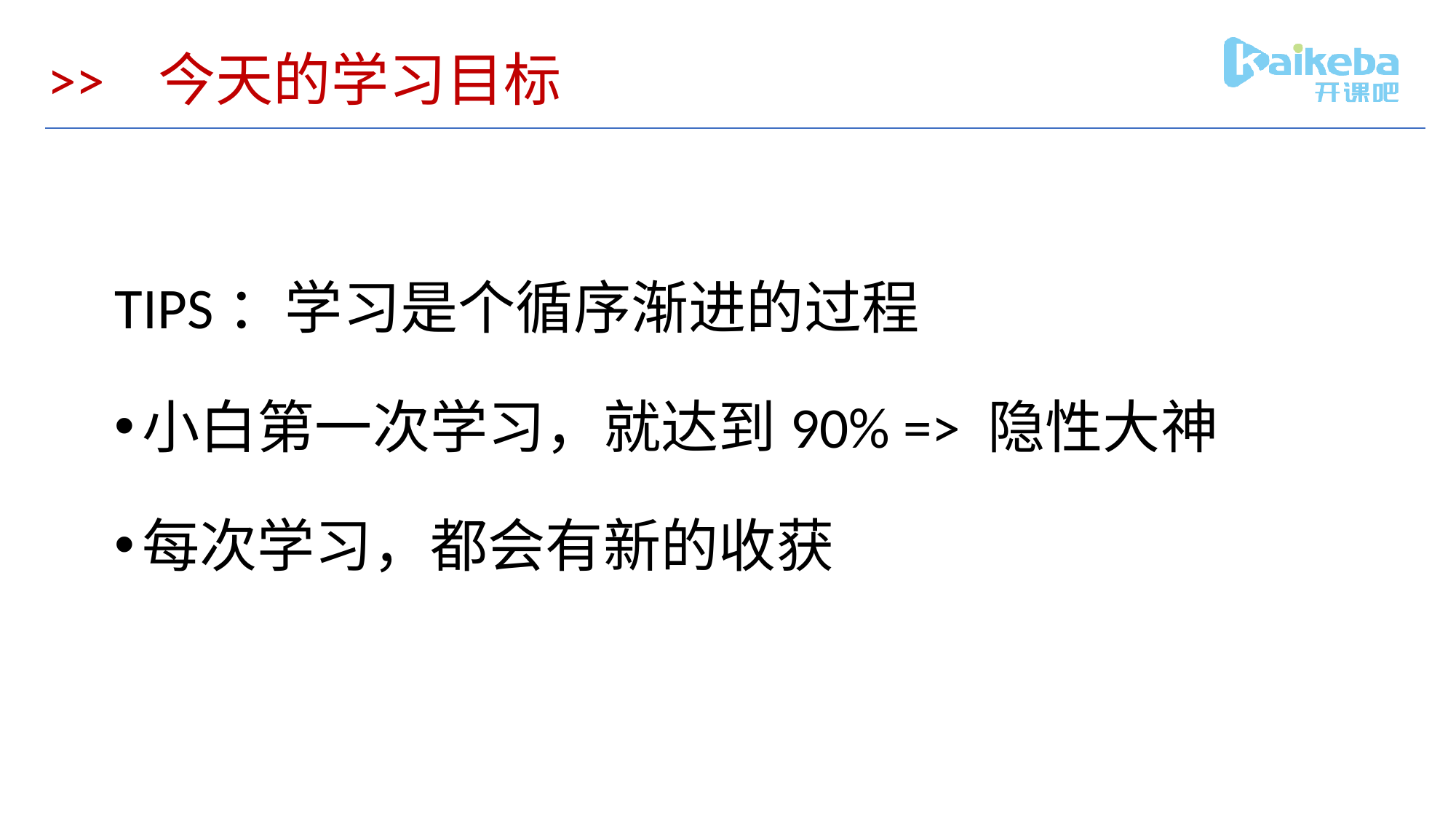

# >>   今天的学习目标
TIPS：学习是个循序渐进的过程
小白第一次学习，就达到90% => 隐性大神
每次学习，都会有新的收获